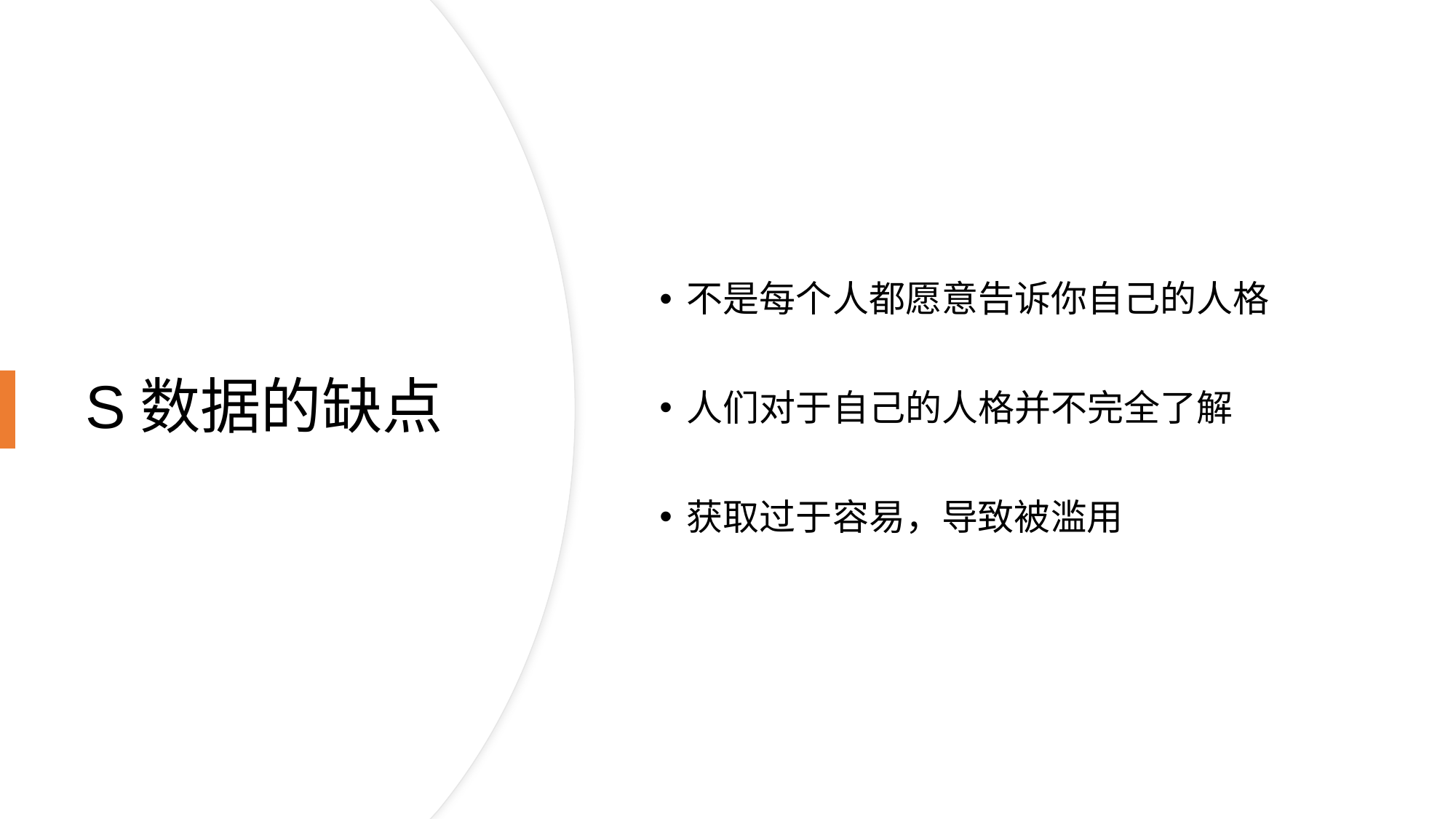

不是每个人都愿意告诉你自己的人格

人们对于自己的人格并不完全了解

获取过于容易，导致被滥用
# S数据的缺点